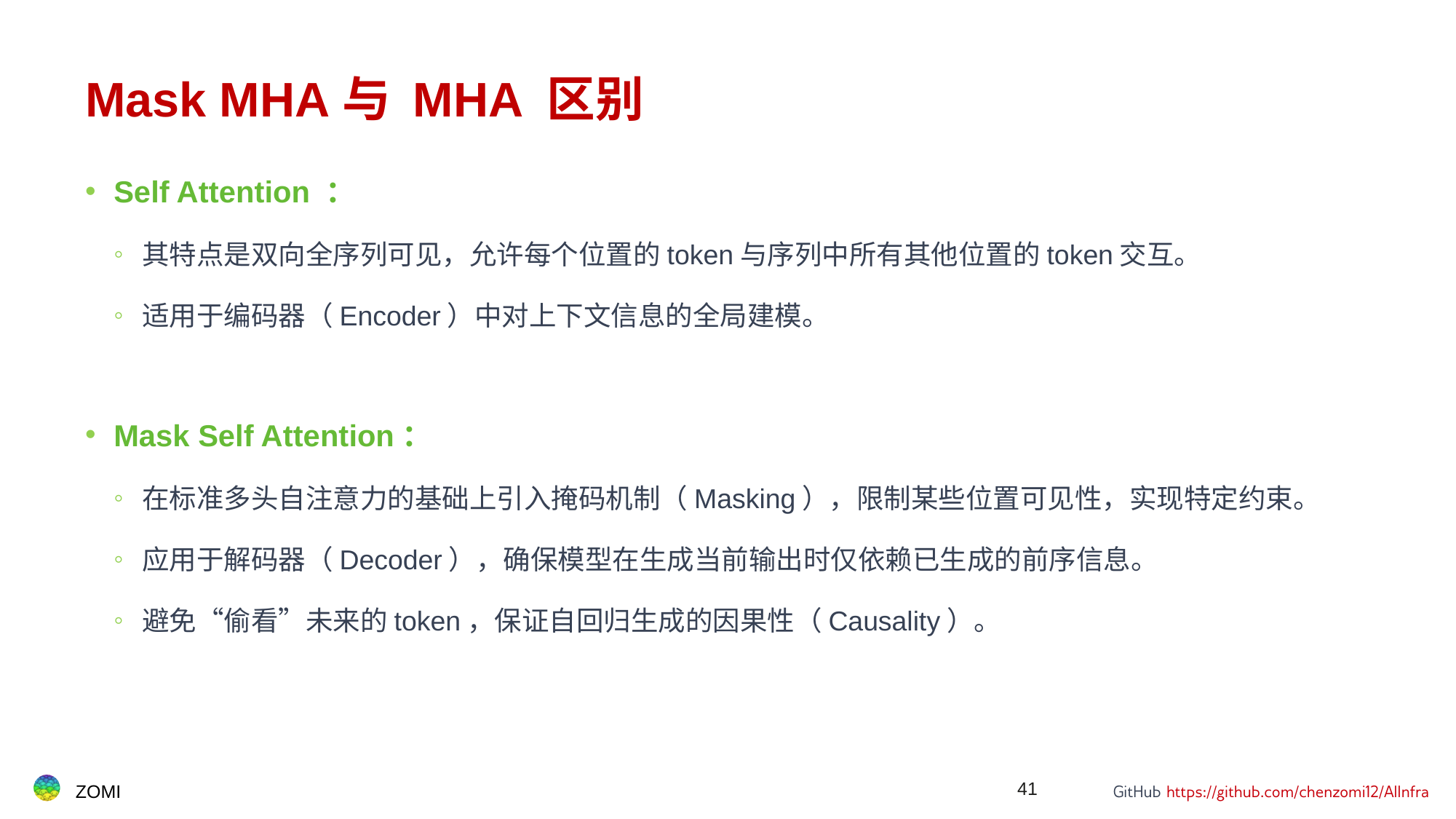

# Mask MHA与 MHA 区别
Self Attention​ ：
其特点是​​双向全序列可见​​，允许每个位置的token与序列中所有其他位置的token交互。
适用于编码器（Encoder）中对上下文信息的全局建模。

​​Mask Self Attention​​：
在标准多头自注意力的基础上引入​​掩码机制（Masking）​​，限制某些位置可见性，实现特定约束。
应用于解码器（Decoder），​​确保模型在生成当前输出时仅依赖已生成的前序信息​​。
避免“偷看”未来的token，保证自回归生成的因果性（Causality）。